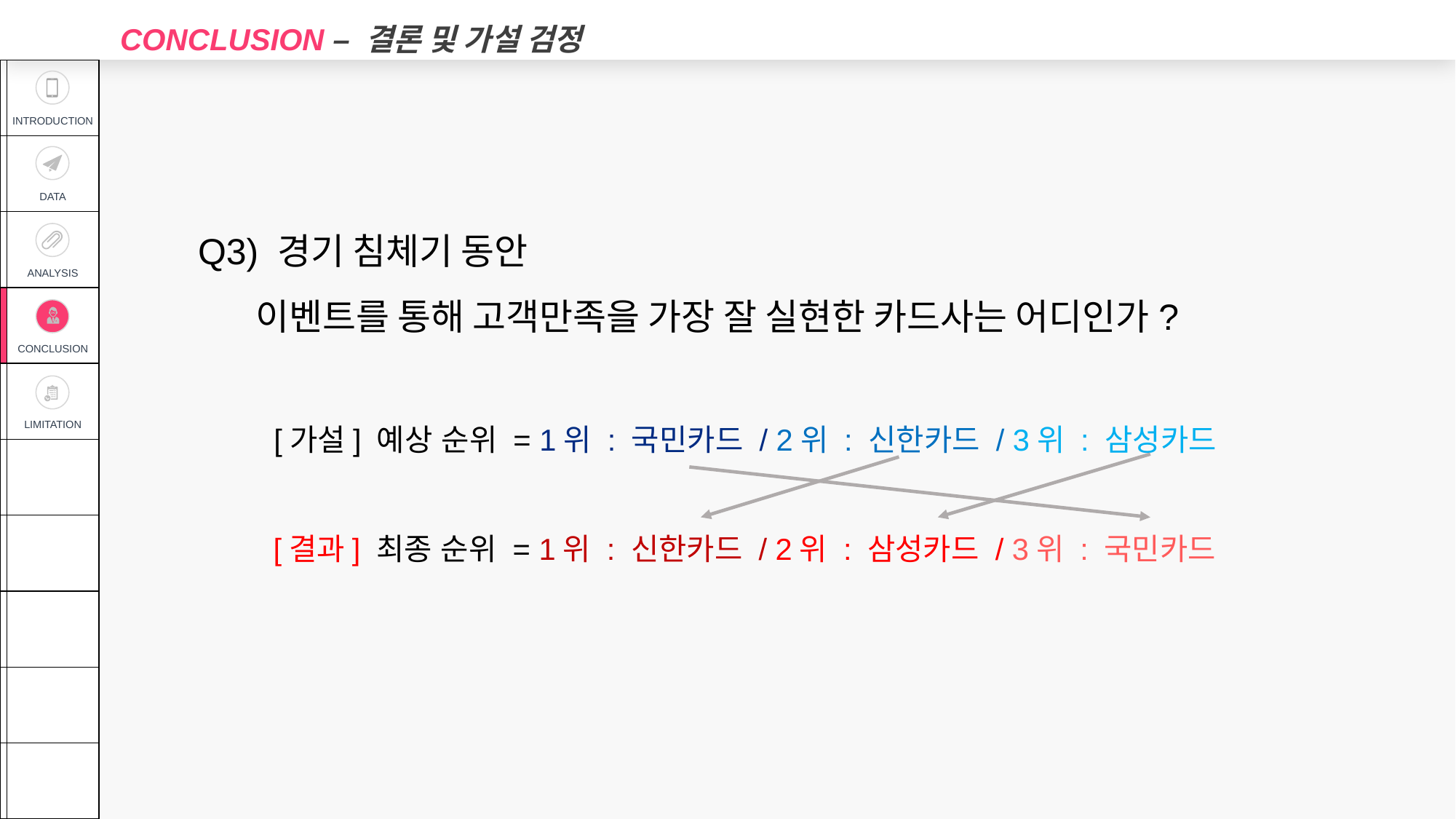

CONCLUSION – 결론 및 가설 검정
|  | INTRODUCTION |
| --- | --- |
|  | DATA |
|  | ANALYSIS |
|  | CONCLUSION |
|  | LIMITATION |
|  |  |
|  |  |
|  |  |
|  |  |
|  |  |

Q3) 경기 침체기 동안
      이벤트를 통해 고객만족을 가장 잘 실현한 카드사는 어디인가?

        [가설] 예상 순위 = 1위 : 국민카드 / 2위 : 신한카드 / 3위 : 삼성카드

         [결과] 최종 순위 = 1위 : 신한카드 / 2위 : 삼성카드 / 3위 : 국민카드